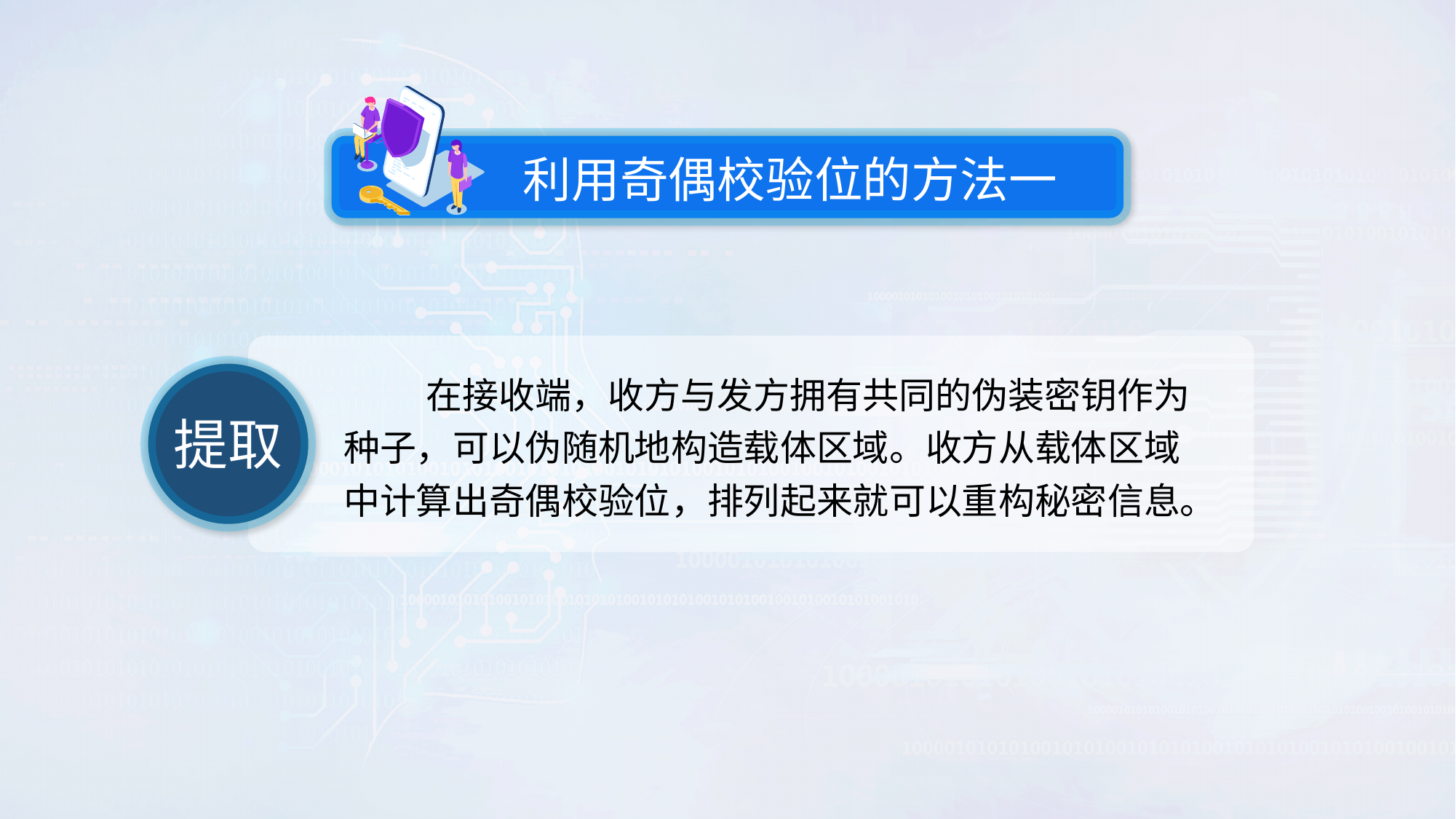

利用奇偶校验位的方法一

         在接收端，收方与发方拥有共同的伪装密钥作为种子，可以伪随机地构造载体区域。收方从载体区域中计算出奇偶校验位，排列起来就可以重构秘密信息。

提取